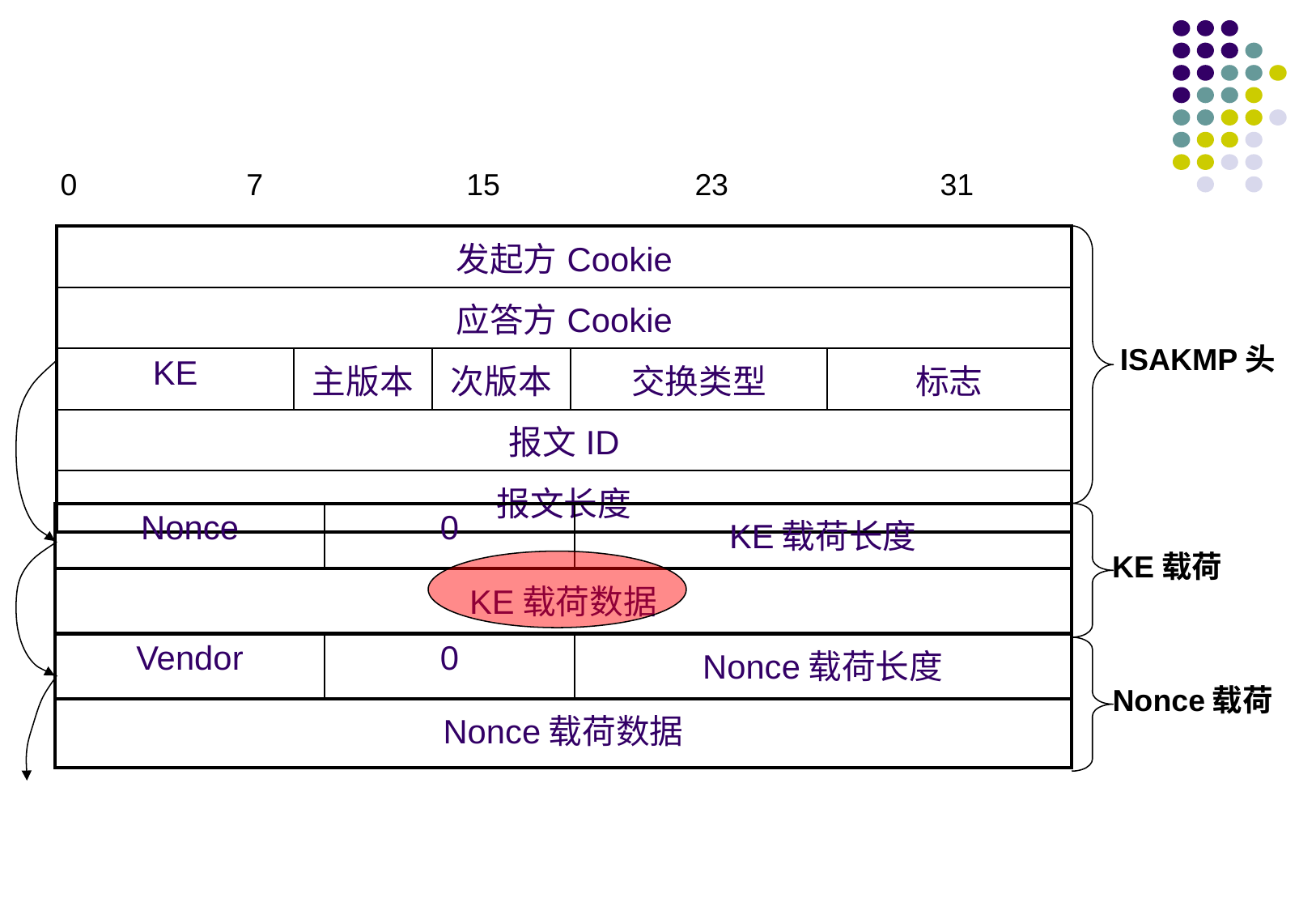

0                    7                        15                       23                         31

| 发起方Cookie |  |  |  |  |
| --- | --- | --- | --- | --- |
| 应答方Cookie |  |  |  |  |
| KE | 主版本 | 次版本 | 交换类型 | 标志 |
| 报文ID |  |  |  |  |
| 报文长度 |  |  |  |  |
ISAKMP头

| Nonce | 0 | KE载荷长度 |
| --- | --- | --- |
| KE载荷数据 |  |  |
| Vendor | 0 | Nonce载荷长度 |
| Nonce载荷数据 |  |  |
KE载荷

Nonce载荷